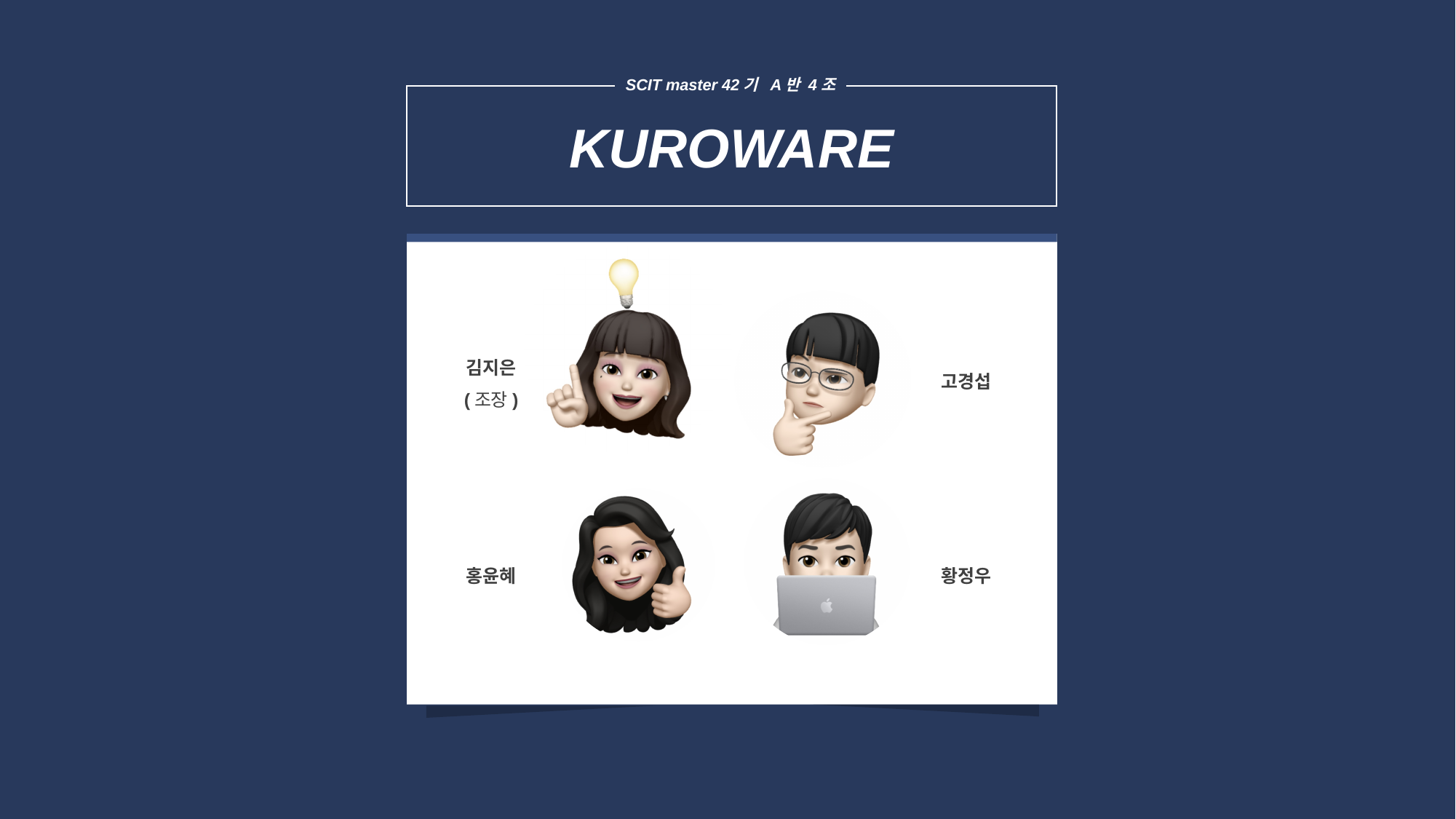

SCIT master 42기  A반 4조
KUROWARE

김지은
(조장)
고경섭

홍윤혜
황정우